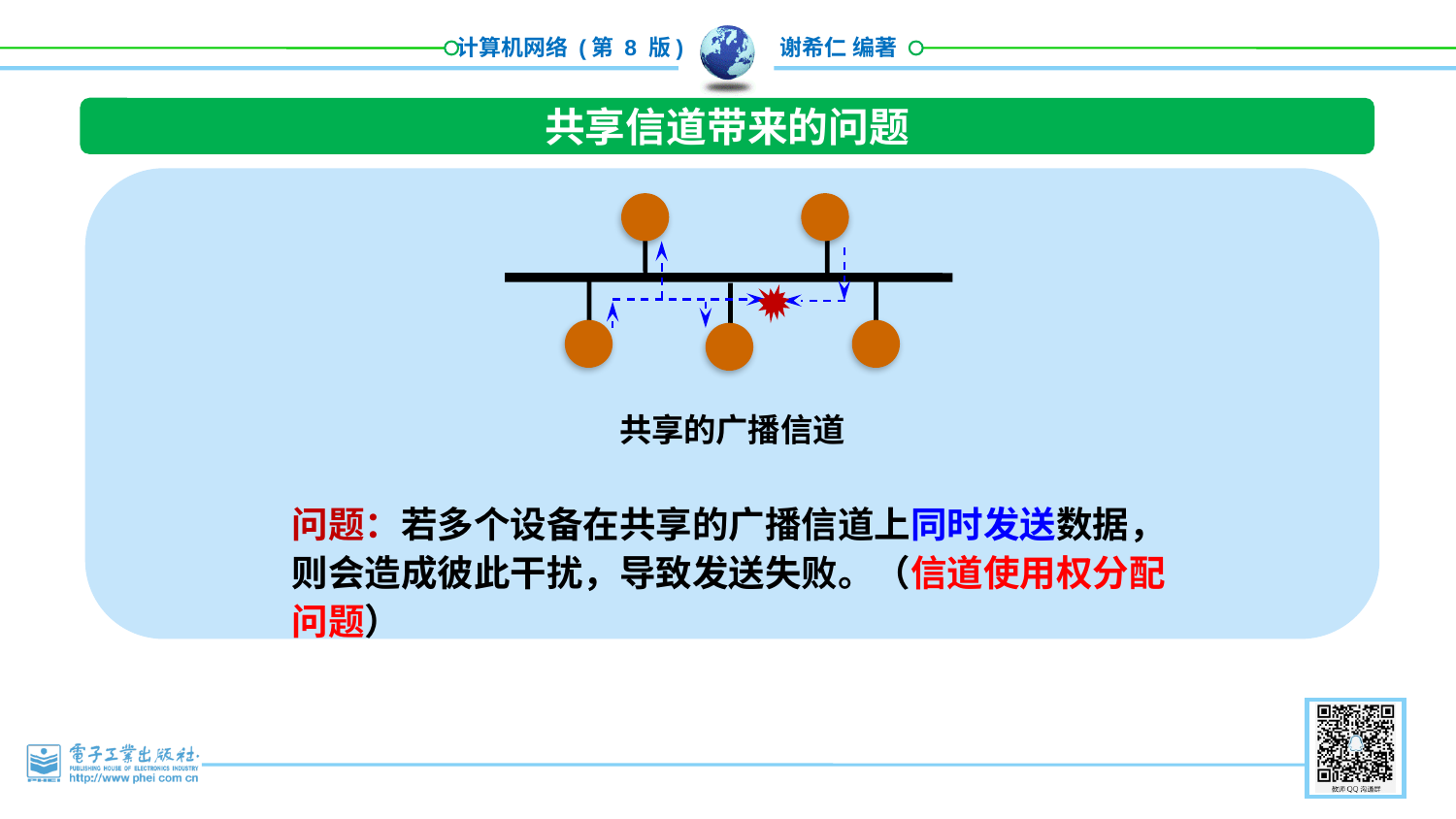

共享信道带来的问题

共享的广播信道

问题：若多个设备在共享的广播信道上同时发送数据，则会造成彼此干扰，导致发送失败。（信道使用权分配问题）